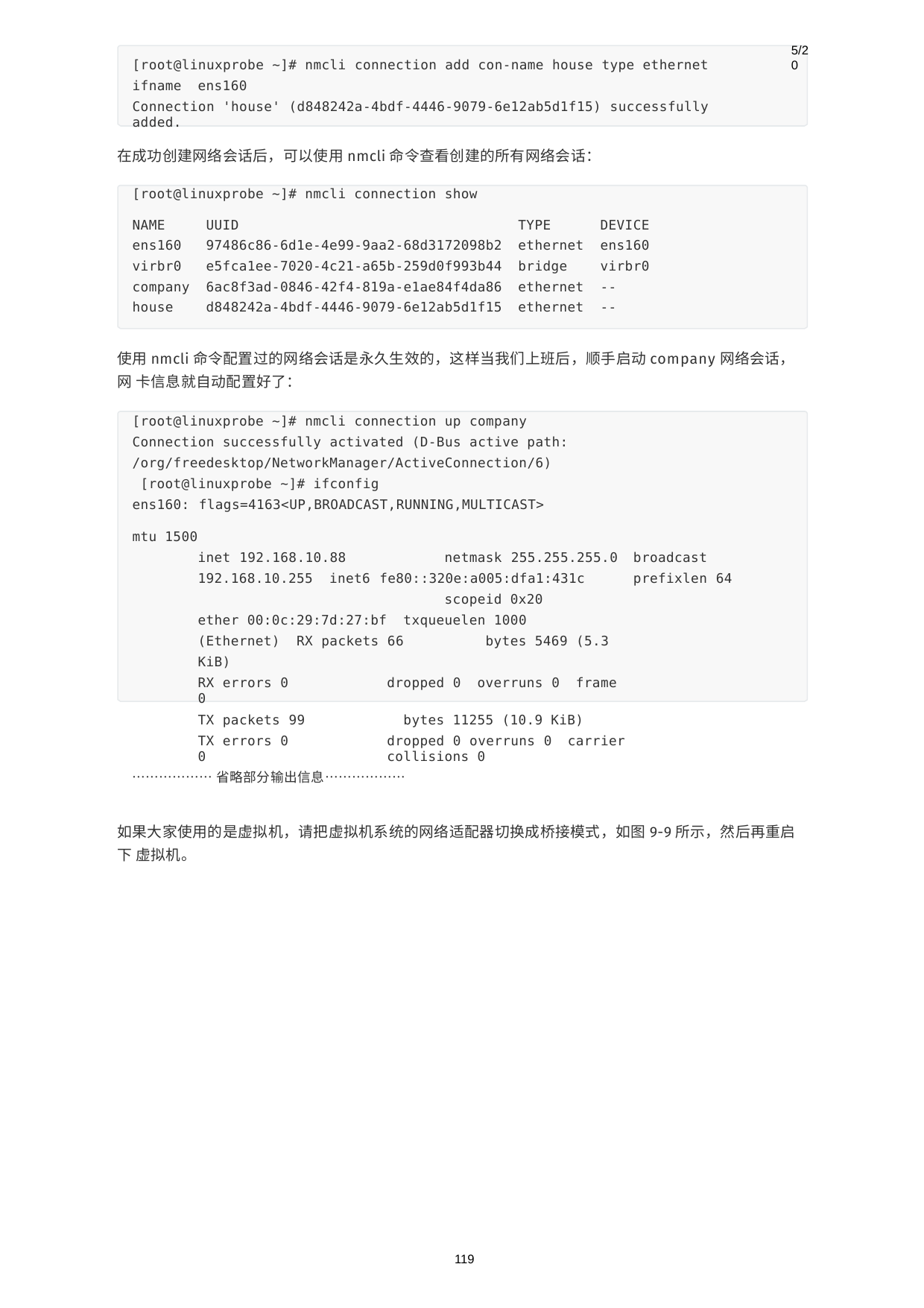

5/20

[root@linuxprobe ~]# nmcli connection add con-name house type ethernet ifname  ens160
Connection 'house' (d848242a-4bdf-4446-9079-6e12ab5d1f15) successfully added.
在成功创建网络会话后，可以使用nmcli命令查看创建的所有网络会话：

[root@linuxprobe ~]# nmcli connection show

| NAME | UUID | TYPE | DEVICE |
| --- | --- | --- | --- |
| ens160 | 97486c86-6d1e-4e99-9aa2-68d3172098b2 | ethernet | ens160 |
| virbr0 | e5fca1ee-7020-4c21-a65b-259d0f993b44 | bridge | virbr0 |
| company | 6ac8f3ad-0846-42f4-819a-e1ae84f4da86 | ethernet | -- |
| house | d848242a-4bdf-4446-9079-6e12ab5d1f15 | ethernet | -- |
使用nmcli命令配置过的网络会话是永久生效的，这样当我们上班后，顺手启动company网络会话，网 卡信息就自动配置好了：

[root@linuxprobe ~]# nmcli connection up company  Connection successfully activated (D-Bus active path:
/org/freedesktop/NetworkManager/ActiveConnection/6)  [root@linuxprobe ~]# ifconfig
ens160: flags=4163<UP,BROADCAST,RUNNING,MULTICAST>	mtu 1500
inet 192.168.10.88	netmask 255.255.255.0	broadcast 192.168.10.255  inet6 fe80::320e:a005:dfa1:431c	prefixlen 64	scopeid 0x20
ether 00:0c:29:7d:27:bf	txqueuelen 1000	(Ethernet)  RX packets 66	bytes 5469 (5.3 KiB)
RX errors 0	dropped 0	overruns 0	frame 0
TX packets 99	bytes 11255 (10.9 KiB)
TX errors 0	dropped 0 overruns 0	carrier 0	collisions 0
………………省略部分输出信息………………

如果大家使用的是虚拟机，请把虚拟机系统的网络适配器切换成桥接模式，如图9-9所示，然后再重启下 虚拟机。

119